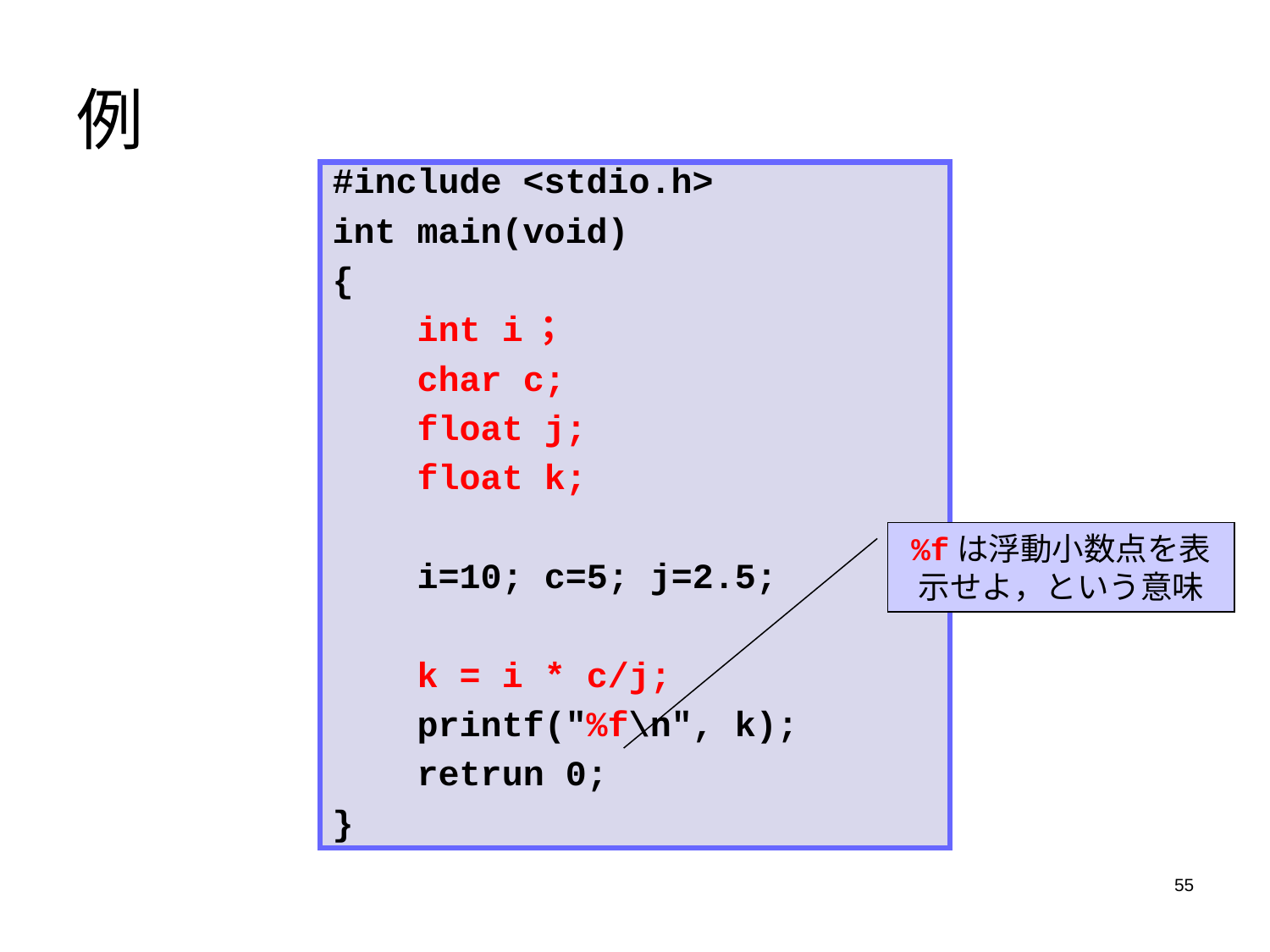

# 例
#include <stdio.h>
int main(void)
{
    int i；
    char c;
    float j;
    float k;

    i=10; c=5; j=2.5;

    k = i * c/j;
    printf("%f\n", k);
    retrun 0;
}
%fは浮動小数点を表示せよ，という意味
55